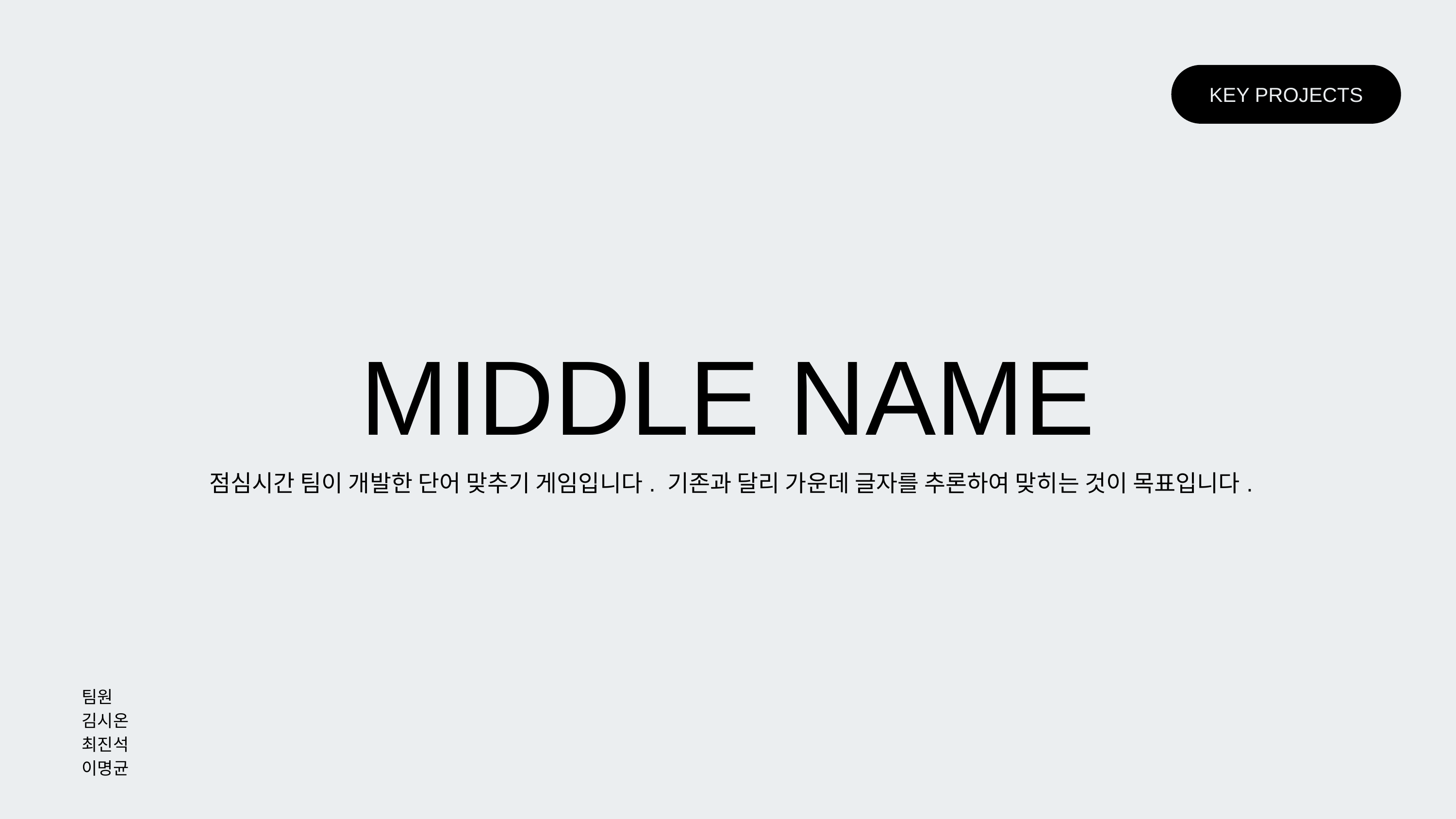

KEY PROJECTS
MIDDLE NAME​
점심시간 팀이 개발한 단어 맞추기 게임입니다. 기존과 달리 가운데 글자를 추론하여 맞히는 것이 목표입니다​.
팀원
김시온
최진석
이명균